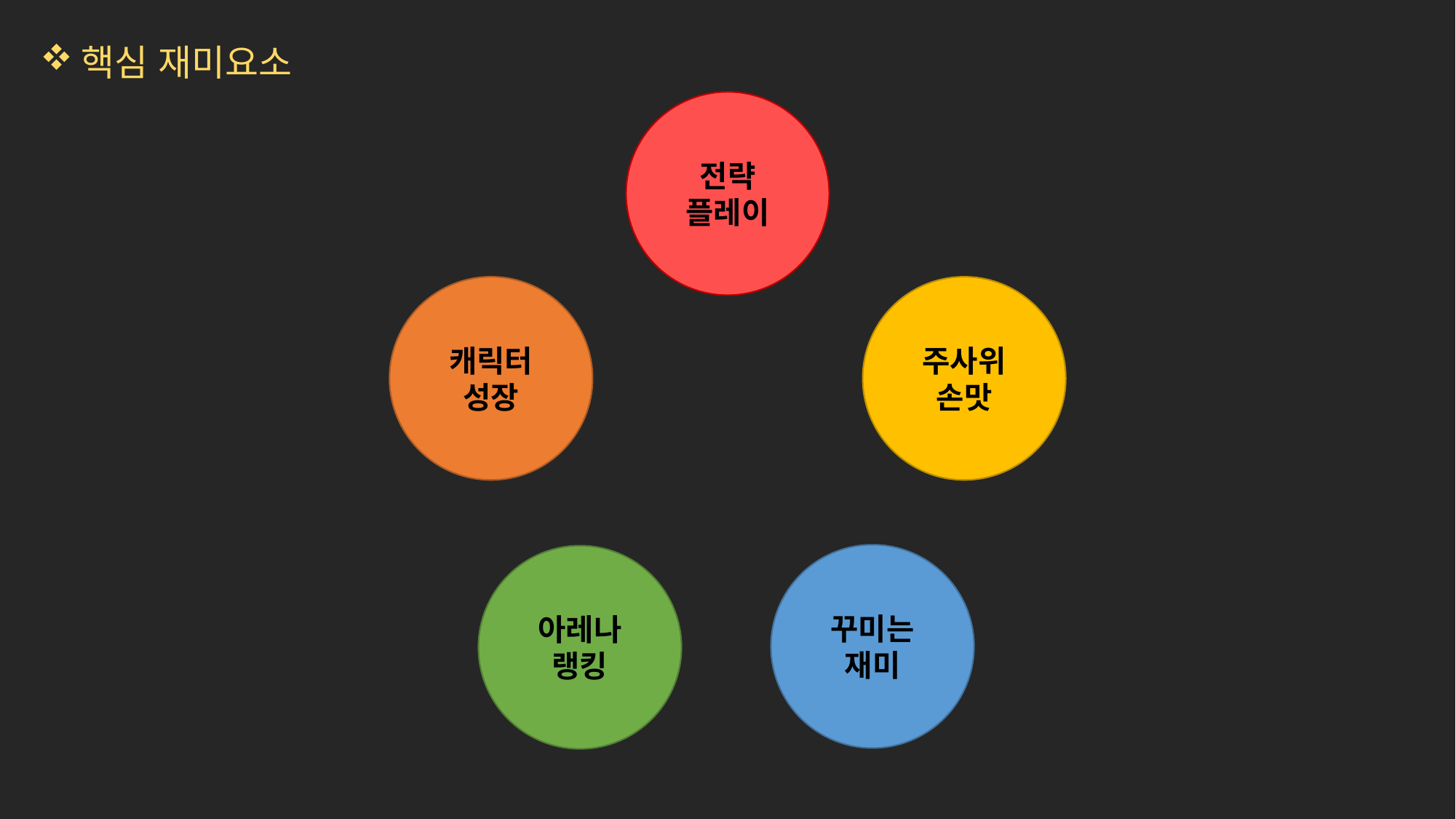

핵심 재미요소
전략
플레이
캐릭터
성장
주사위
손맛
꾸미는
재미
아레나
랭킹